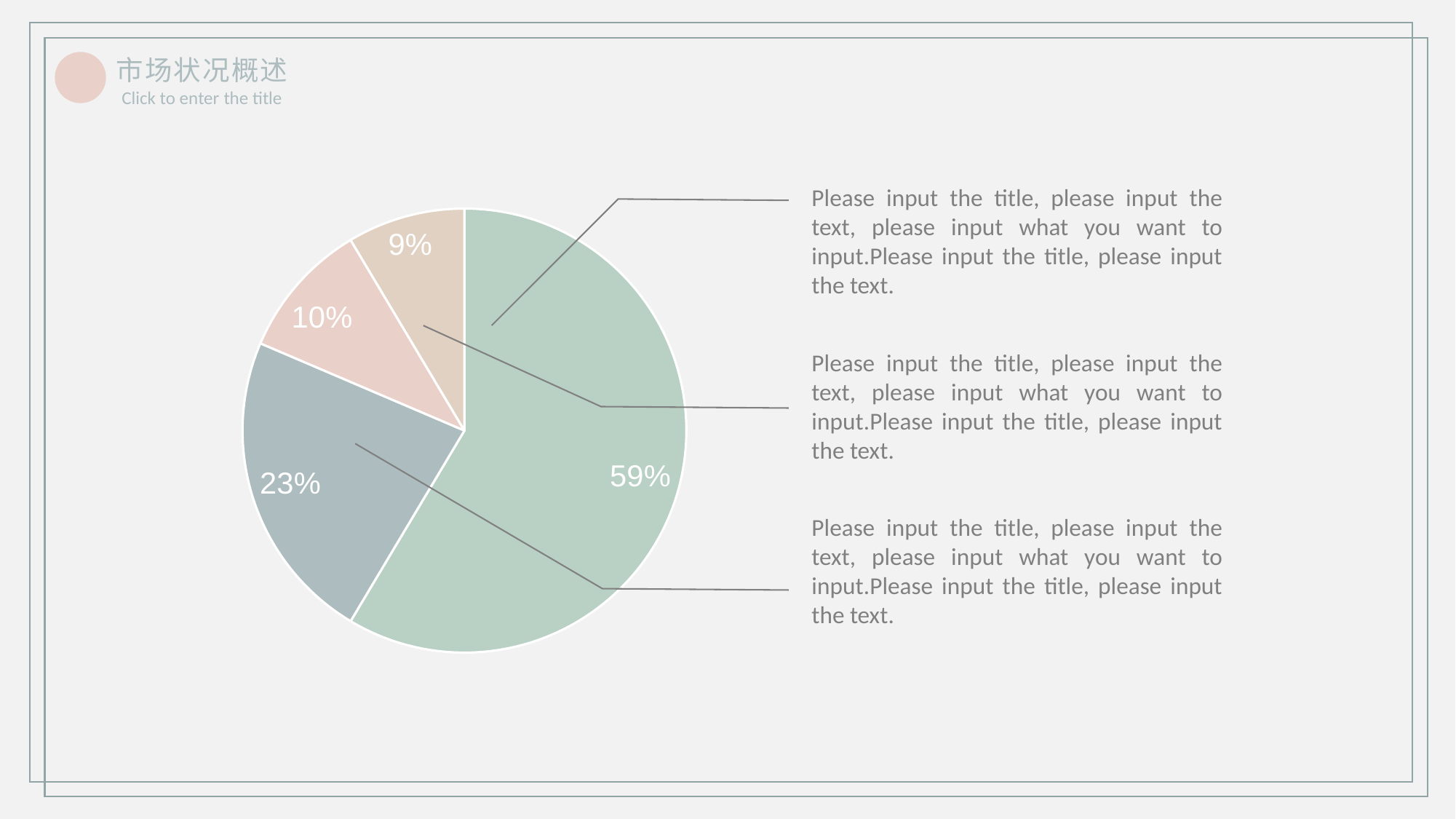

市场状况概述
Click to enter the title

### Chart

| Category | 销售额 |
|---|---|
| 第一季度 | 8.2 |
| 第二季度 | 3.2 |
| 第三季度 | 1.4 |
| 第四季度 | 1.2 |
Please input the title, please input the text, please input what you want to input.Please input the title, please input the text.

Please input the title, please input the text, please input what you want to input.Please input the title, please input the text.

Please input the title, please input the text, please input what you want to input.Please input the title, please input the text.